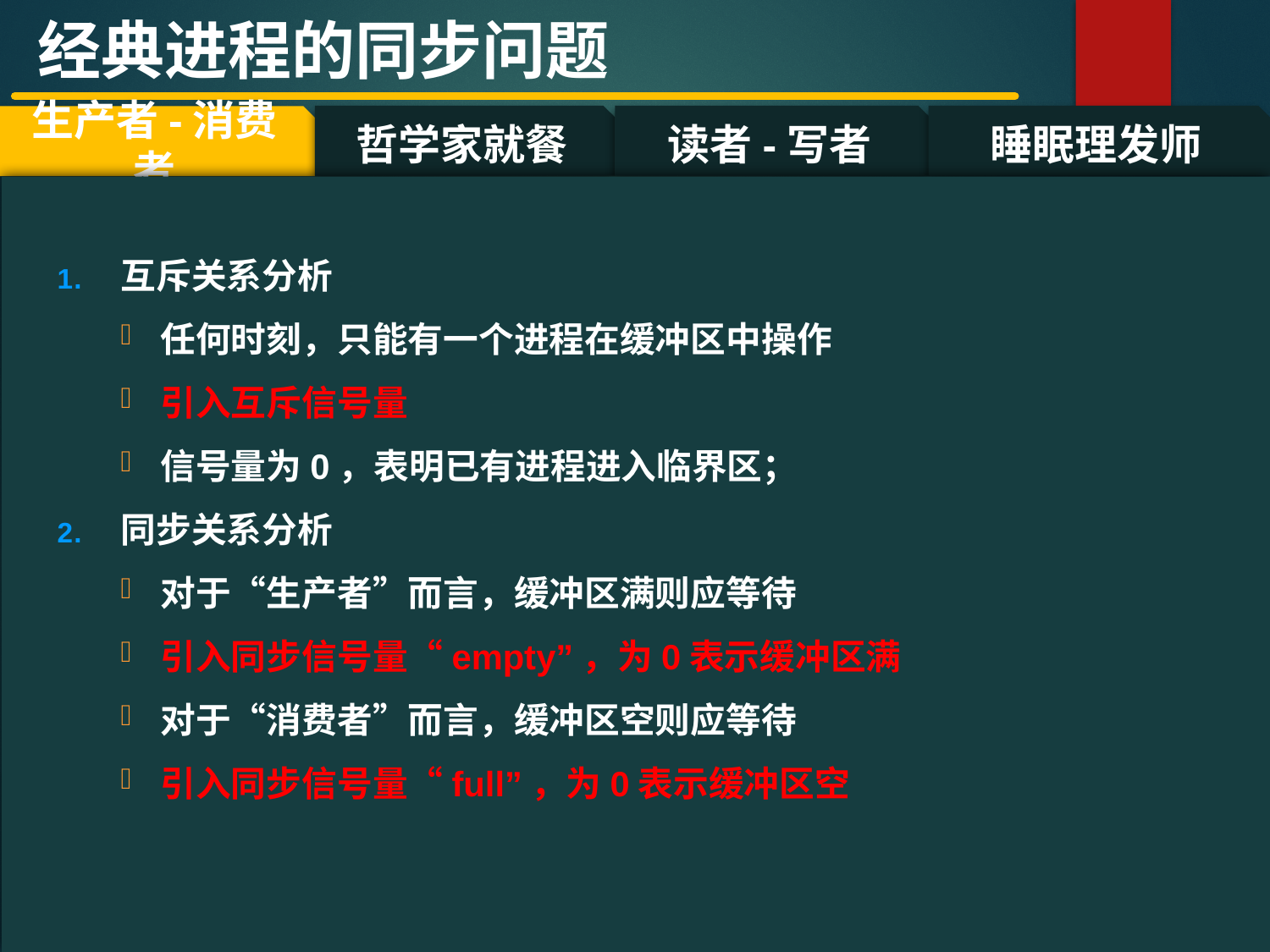

经典进程的同步问题
哲学家就餐
读者-写者
睡眠理发师
生产者-消费者
#
互斥关系分析
任何时刻，只能有一个进程在缓冲区中操作
引入互斥信号量
信号量为0，表明已有进程进入临界区；
同步关系分析
对于“生产者”而言，缓冲区满则应等待
引入同步信号量“empty”，为0表示缓冲区满
对于“消费者”而言，缓冲区空则应等待
引入同步信号量“full”，为0表示缓冲区空